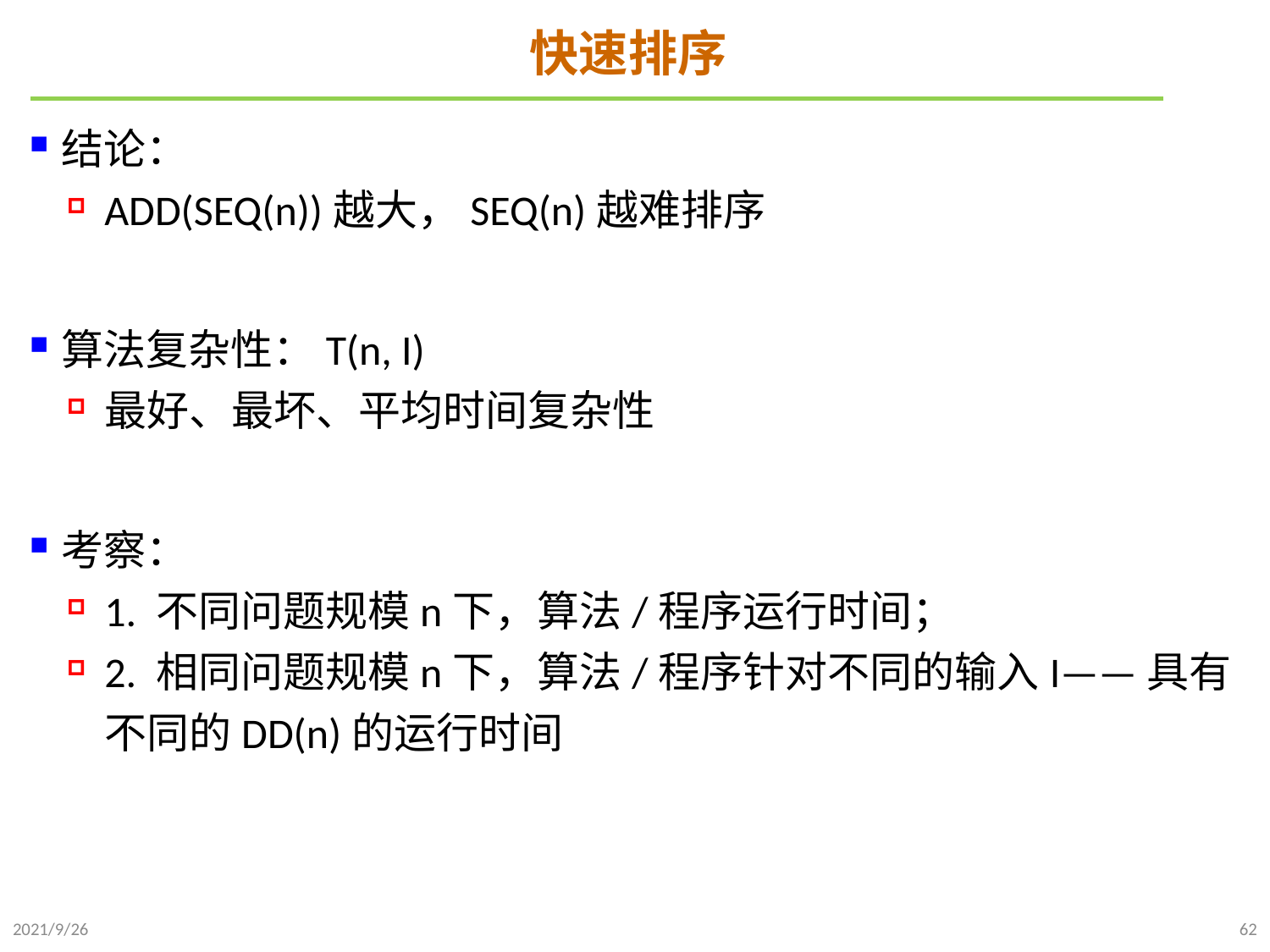

# 快速排序
结论：
ADD(SEQ(n))越大，SEQ(n)越难排序

算法复杂性：T(n, I)
最好、最坏、平均时间复杂性

考察：
1. 不同问题规模n下，算法/程序运行时间；
2. 相同问题规模n下，算法/程序针对不同的输入I——具有不同的DD(n)的运行时间

2021/9/26
62